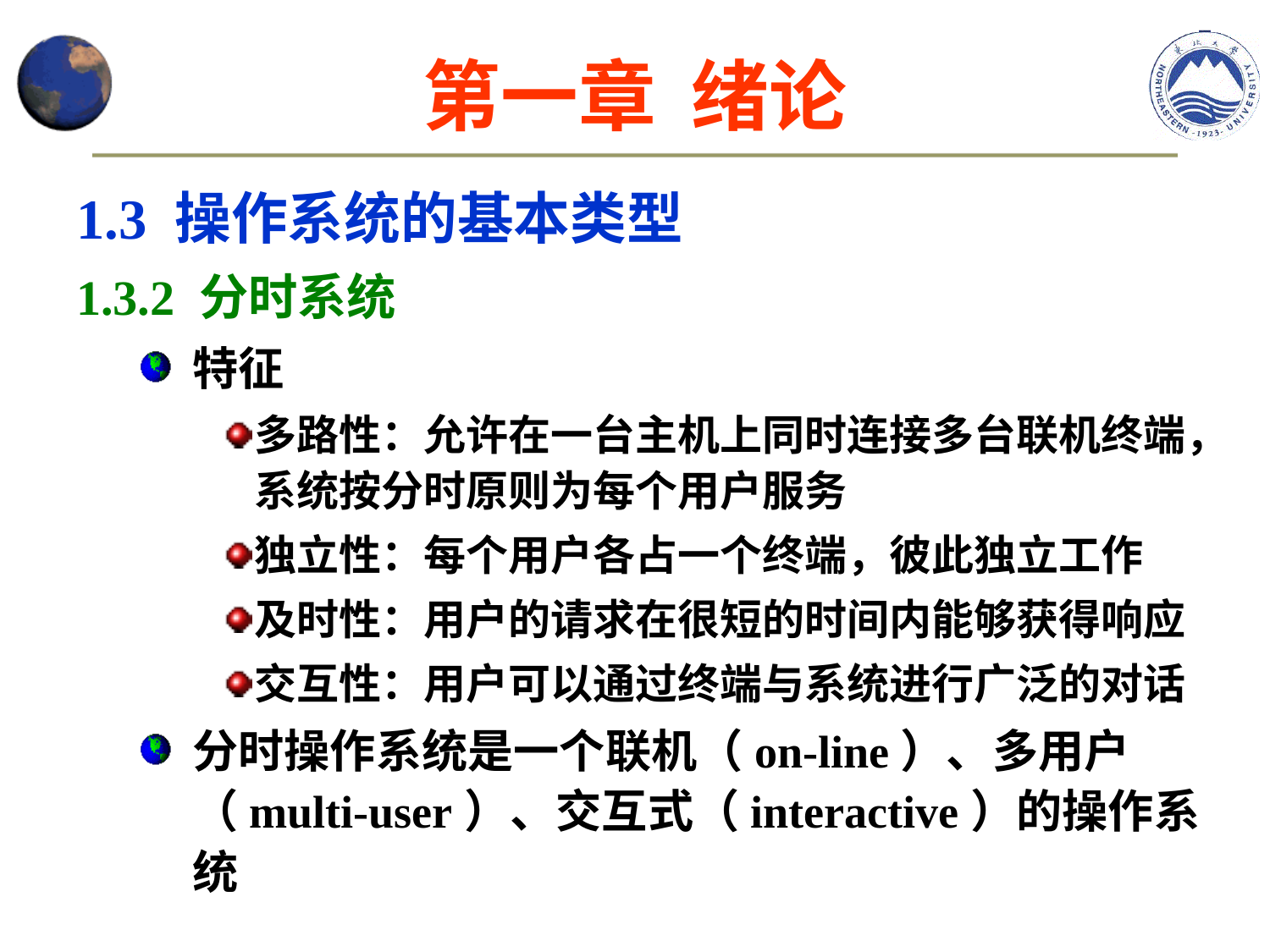

# 第一章  绪论
1.3 操作系统的基本类型
1.3.2 分时系统
特征
多路性：允许在一台主机上同时连接多台联机终端，系统按分时原则为每个用户服务
独立性：每个用户各占一个终端，彼此独立工作
及时性：用户的请求在很短的时间内能够获得响应
交互性：用户可以通过终端与系统进行广泛的对话
分时操作系统是一个联机（on-line）、多用户（multi-user）、交互式（interactive）的操作系统